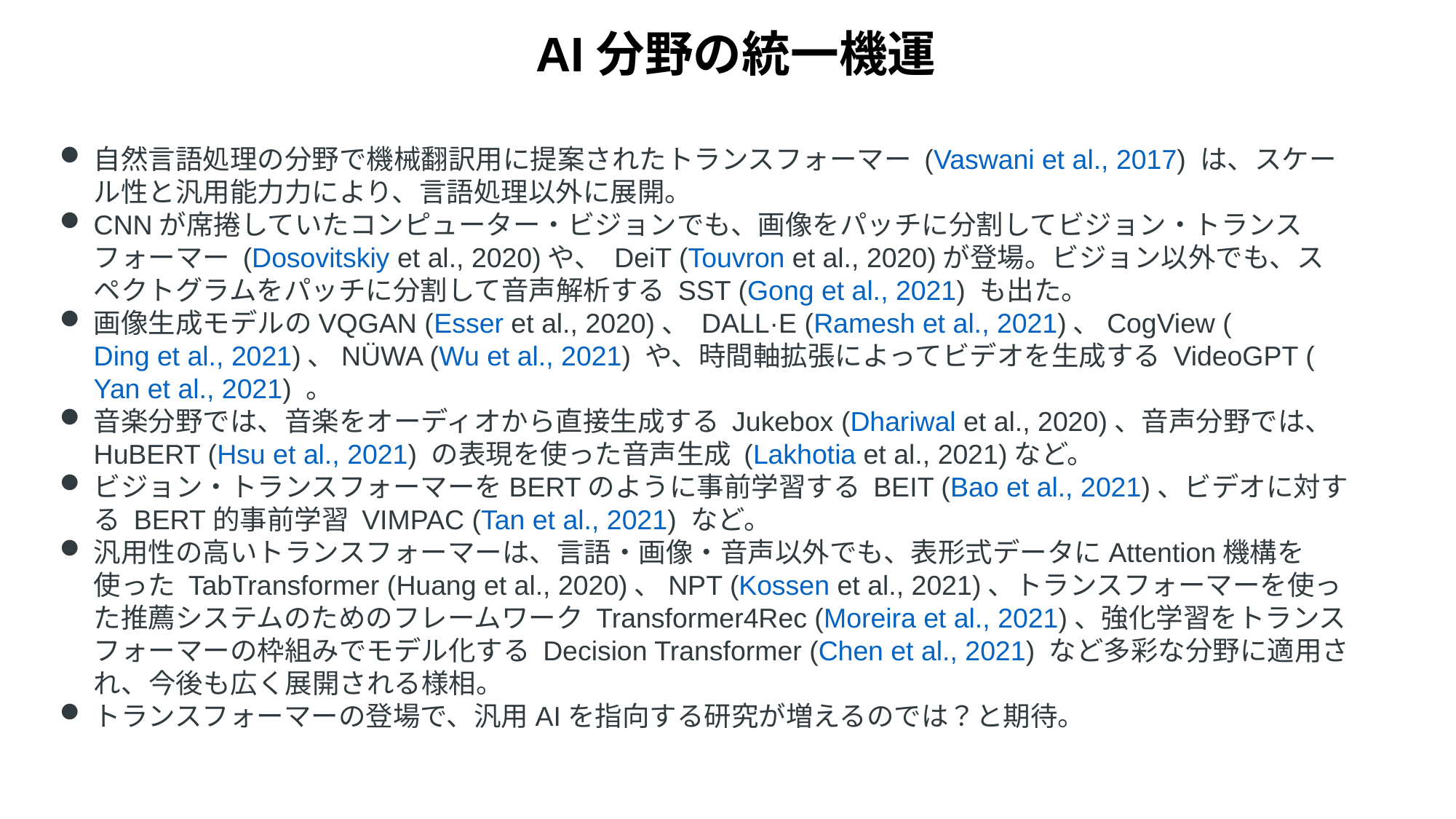

AI分野の統一機運
自然言語処理の分野で機械翻訳用に提案されたトランスフォーマー (Vaswani et al., 2017) は、スケール性と汎用能力力により、言語処理以外に展開。
CNNが席捲していたコンピューター・ビジョンでも、画像をパッチに分割してビジョン・トランスフォーマー (Dosovitskiy et al., 2020)や、 DeiT (Touvron et al., 2020)が登場。ビジョン以外でも、スペクトグラムをパッチに分割して音声解析する SST (Gong et al., 2021) も出た。
画像生成モデルのVQGAN (Esser et al., 2020)、 DALL·E (Ramesh et al., 2021)、CogView (Ding et al., 2021)、NÜWA (Wu et al., 2021) や、時間軸拡張によってビデオを生成する VideoGPT (Yan et al., 2021) 。
音楽分野では、音楽をオーディオから直接生成する Jukebox (Dhariwal et al., 2020)、音声分野では、HuBERT (Hsu et al., 2021) の表現を使った音声生成 (Lakhotia et al., 2021)など。
ビジョン・トランスフォーマーをBERTのように事前学習する BEIT (Bao et al., 2021)、ビデオに対する BERT的事前学習 VIMPAC (Tan et al., 2021) など。
汎用性の高いトランスフォーマーは、言語・画像・音声以外でも、表形式データにAttention機構を使った TabTransformer (Huang et al., 2020)、NPT (Kossen et al., 2021)、トランスフォーマーを使った推薦システムのためのフレームワーク Transformer4Rec (Moreira et al., 2021)、強化学習をトランスフォーマーの枠組みでモデル化する Decision Transformer (Chen et al., 2021) など多彩な分野に適用され、今後も広く展開される様相。
トランスフォーマーの登場で、汎用AIを指向する研究が増えるのでは？と期待。